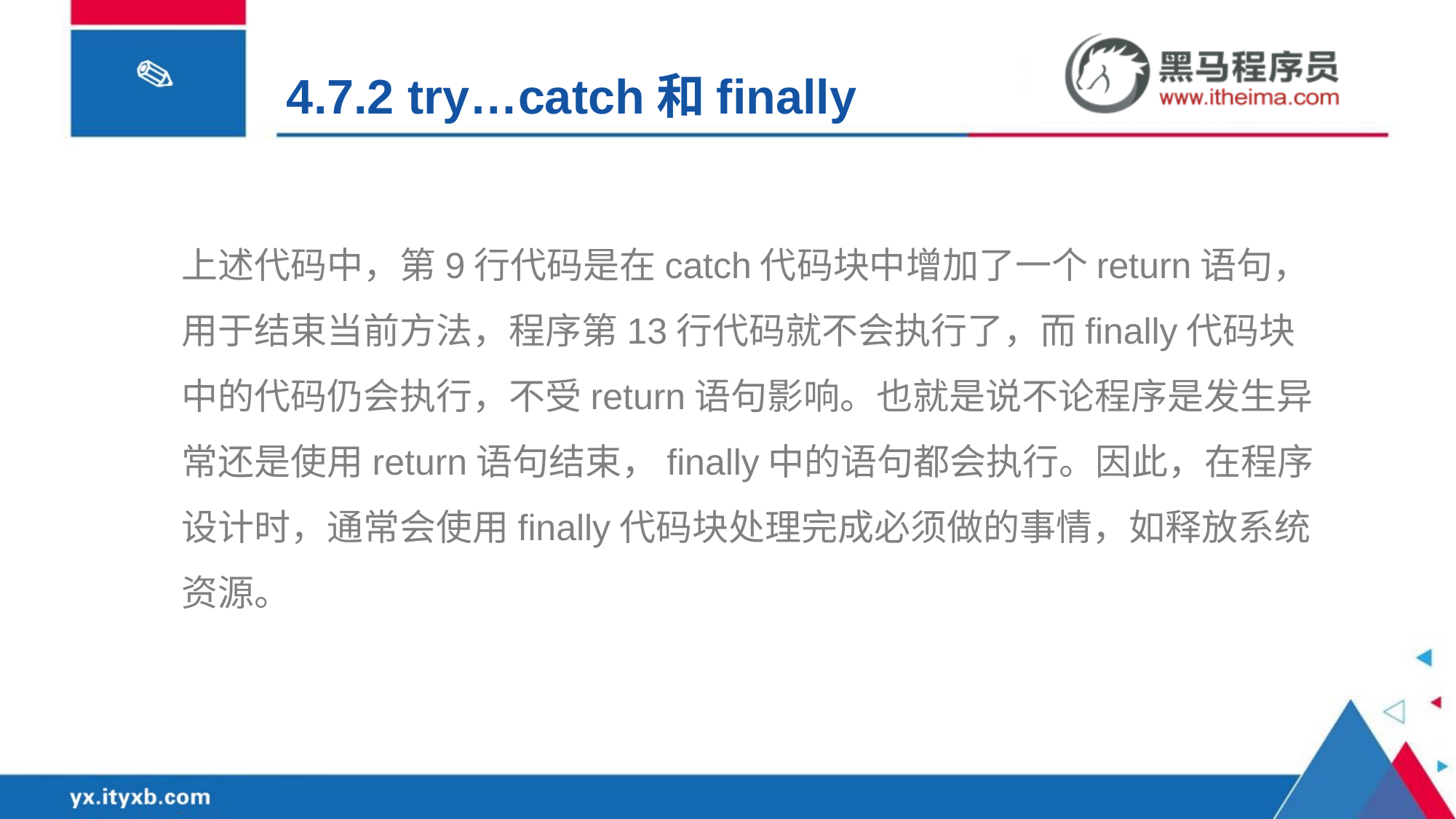

4.7.2 try…catch和finally
上述代码中，第9行代码是在catch代码块中增加了一个return语句，用于结束当前方法，程序第13行代码就不会执行了，而finally代码块中的代码仍会执行，不受return语句影响。也就是说不论程序是发生异常还是使用return语句结束，finally中的语句都会执行。因此，在程序设计时，通常会使用finally代码块处理完成必须做的事情，如释放系统资源。